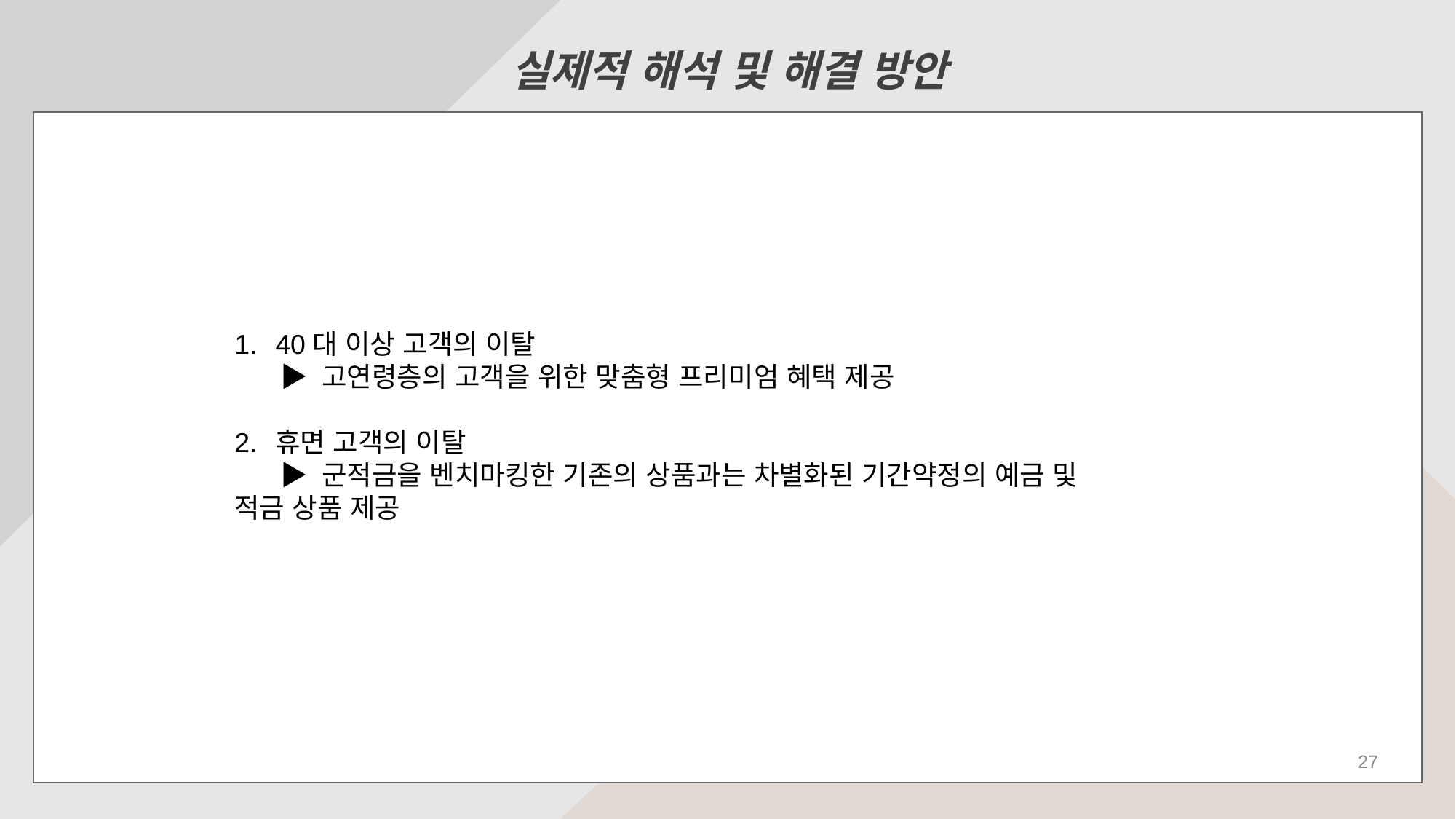

실제적 해석 및 해결 방안

40대 이상 고객의 이탈
      ▶ 고연령층의 고객을 위한 맞춤형 프리미엄 혜택 제공

휴면 고객의 이탈
      ▶ 군적금을 벤치마킹한 기존의 상품과는 차별화된 기간약정의 예금 및
적금 상품 제공
27